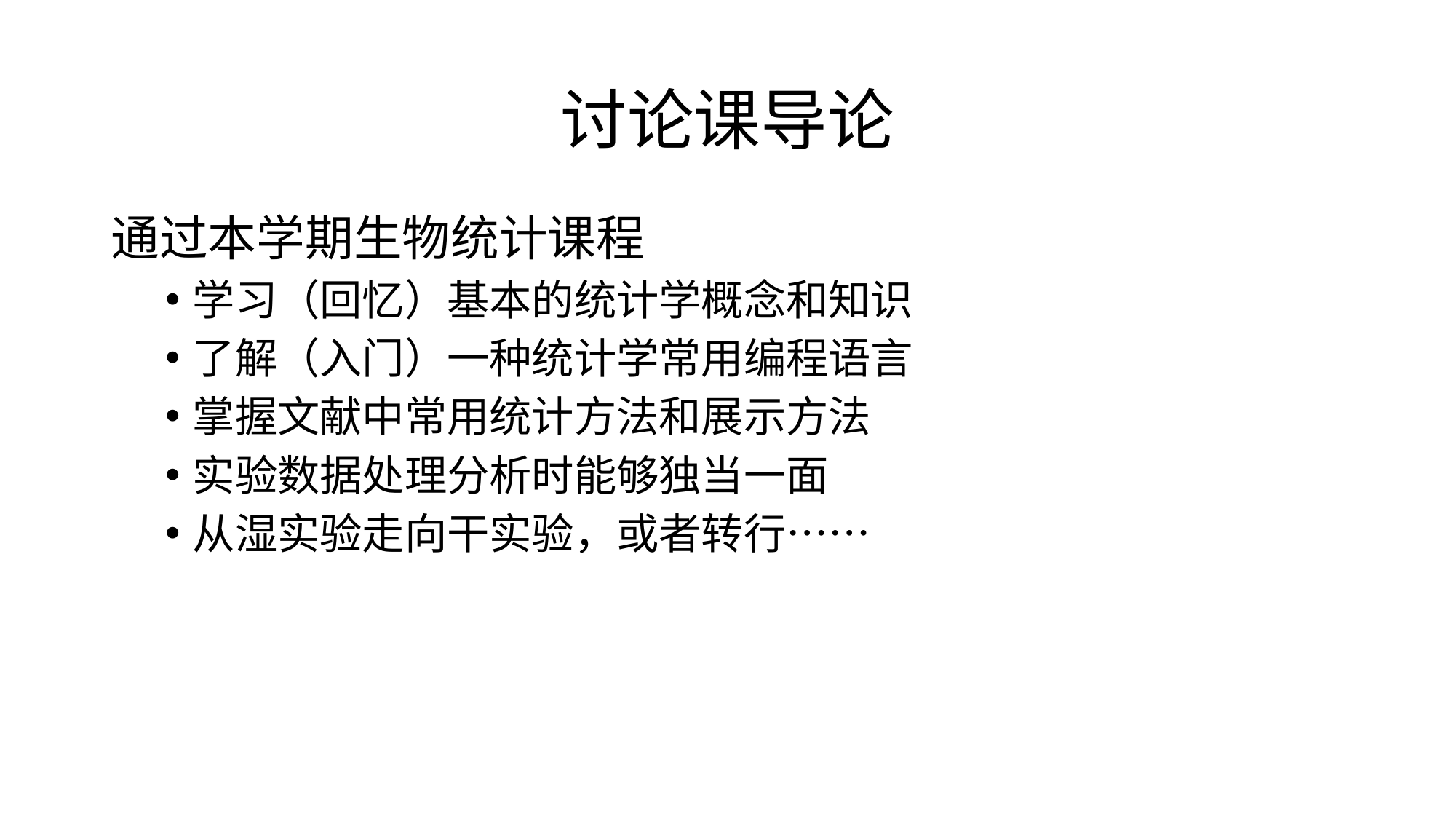

# 讨论课导论
通过本学期生物统计课程
学习（回忆）基本的统计学概念和知识
了解（入门）一种统计学常用编程语言
掌握文献中常用统计方法和展示方法
实验数据处理分析时能够独当一面
从湿实验走向干实验，或者转行……